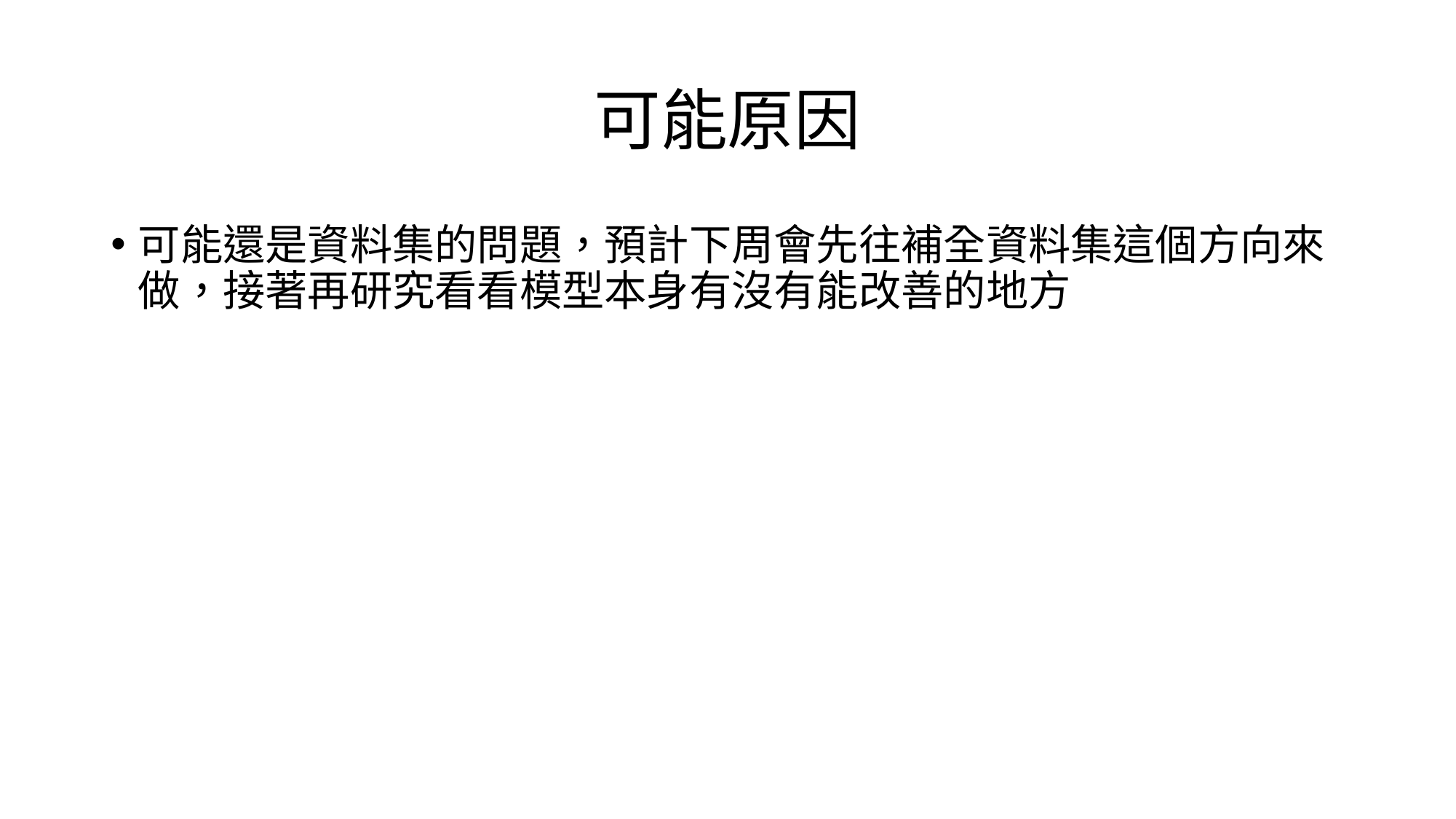

# 可能原因
可能還是資料集的問題，預計下周會先往補全資料集這個方向來做，接著再研究看看模型本身有沒有能改善的地方